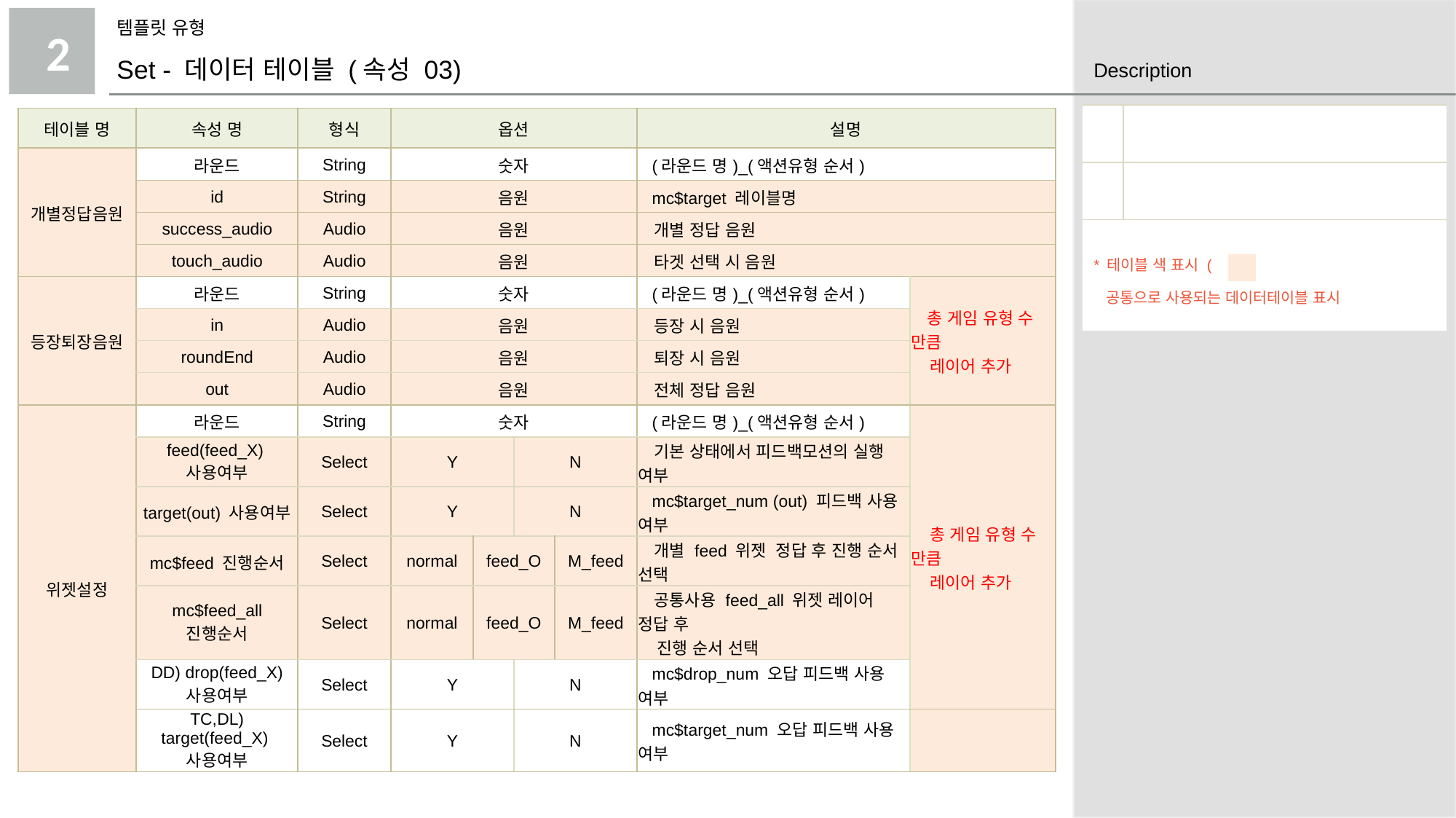

템플릿 유형
2
Set - 데이터 테이블 (속성 03)
|  |  |
| --- | --- |
|  |  |
| \* 테이블 색 표시 ( ) 공통으로 사용되는 데이터테이블 표시 |  |
| 테이블 명 | 속성 명 | 형식 | 옵션 |  |  |  | 설명 |  |
| --- | --- | --- | --- | --- | --- | --- | --- | --- |
| 개별정답음원 | 라운드 | String | 숫자 |  |  |  | (라운드 명)\_(액션유형 순서) |  |
|  | id | String | 음원 |  |  |  | mc$target 레이블명 |  |
|  | success\_audio | Audio | 음원 |  |  |  | 개별 정답 음원 |  |
|  | touch\_audio | Audio | 음원 |  |  |  | 타겟 선택 시 음원 |  |
| 등장퇴장음원 | 라운드 | String | 숫자 |  |  |  | (라운드 명)\_(액션유형 순서) | 총 게임 유형 수 만큼 레이어 추가 |
|  | in | Audio | 음원 |  |  |  | 등장 시 음원 |  |
|  | roundEnd | Audio | 음원 |  |  |  | 퇴장 시 음원 |  |
|  | out | Audio | 음원 |  |  |  | 전체 정답 음원 |  |
| 위젯설정 | 라운드 | String | 숫자 |  |  |  | (라운드 명)\_(액션유형 순서) | 총 게임 유형 수 만큼 레이어 추가 |
|  | feed(feed\_X)사용여부 | Select | Y |  | N |  | 기본 상태에서 피드백모션의 실행 여부 |  |
|  | target(out) 사용여부 | Select | Y |  | N |  | mc$target\_num (out) 피드백 사용 여부 |  |
|  | mc$feed 진행순서 | Select | normal | feed\_O |  | M\_feed | 개별 feed 위젯 정답 후 진행 순서 선택 |  |
|  | mc$feed\_all 진행순서 | Select | normal | feed\_O |  | M\_feed | 공통사용 feed\_all 위젯 레이어 정답 후 진행 순서 선택 |  |
|  | DD) drop(feed\_X) 사용여부 | Select | Y |  | N |  | mc$drop\_num 오답 피드백 사용 여부 |  |
|  | TC,DL) target(feed\_X) 사용여부 | Select | Y |  | N |  | mc$target\_num 오답 피드백 사용 여부 |  |